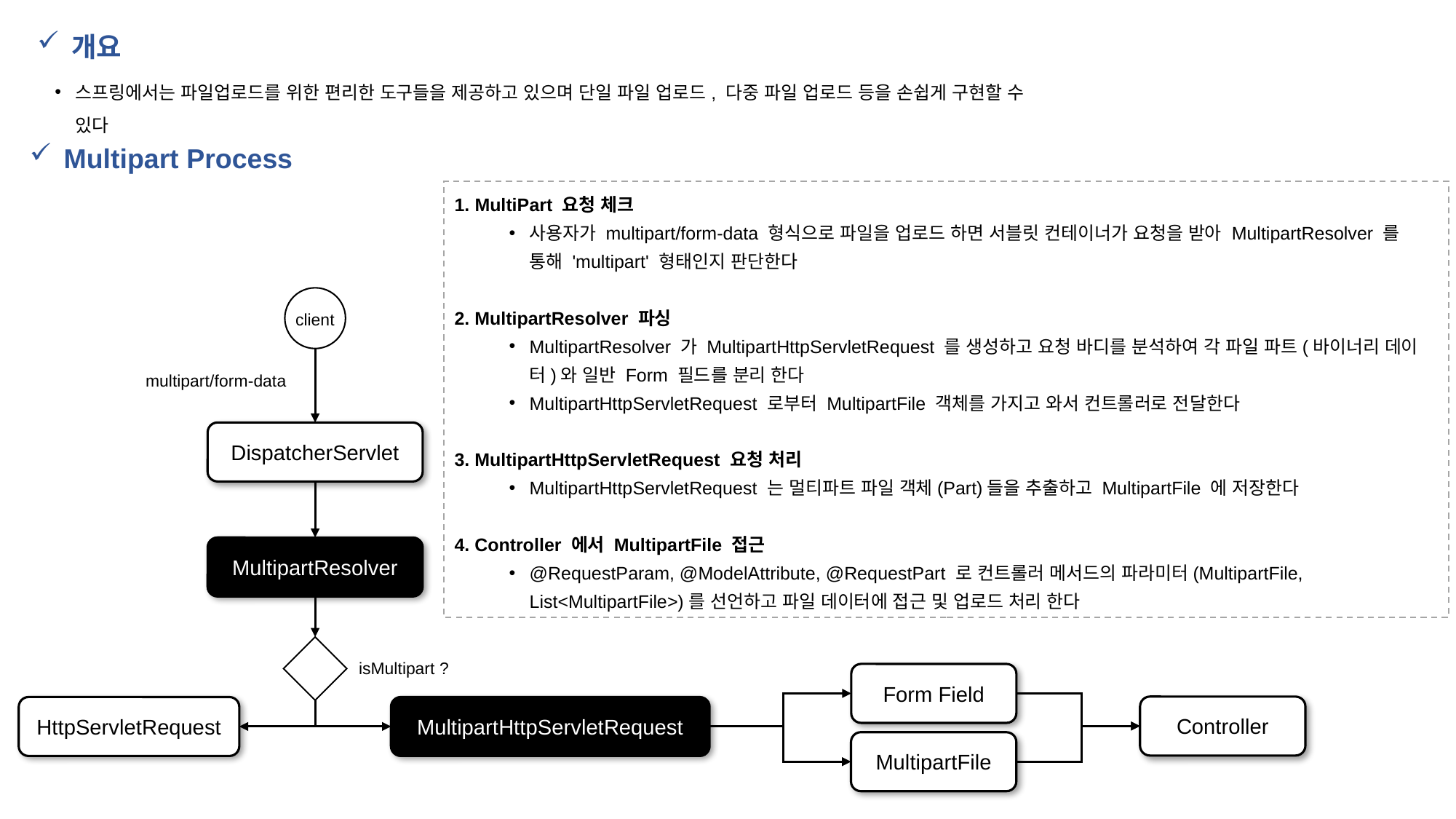

개요
스프링에서는 파일업로드를 위한 편리한 도구들을 제공하고 있으며 단일 파일 업로드, 다중 파일 업로드 등을 손쉽게 구현할 수 있다
Multipart Process
1. MultiPart 요청 체크
사용자가 multipart/form-data 형식으로 파일을 업로드 하면 서블릿 컨테이너가 요청을 받아 MultipartResolver 를 통해 'multipart' 형태인지 판단한다

2. MultipartResolver 파싱
MultipartResolver 가 MultipartHttpServletRequest 를 생성하고 요청 바디를 분석하여 각 파일 파트(바이너리 데이터)와 일반 Form 필드를 분리 한다
MultipartHttpServletRequest 로부터 MultipartFile 객체를 가지고 와서 컨트롤러로 전달한다

3. MultipartHttpServletRequest 요청 처리
MultipartHttpServletRequest 는 멀티파트 파일 객체(Part)들을 추출하고 MultipartFile 에 저장한다

4. Controller 에서 MultipartFile 접근
@RequestParam, @ModelAttribute, @RequestPart 로 컨트롤러 메서드의 파라미터(MultipartFile, List<MultipartFile>)를 선언하고 파일 데이터에 접근 및 업로드 처리 한다

client
multipart/form-data
DispatcherServlet
MultipartResolver

isMultipart ?
Form Field
Controller
HttpServletRequest
MultipartHttpServletRequest
MultipartFile